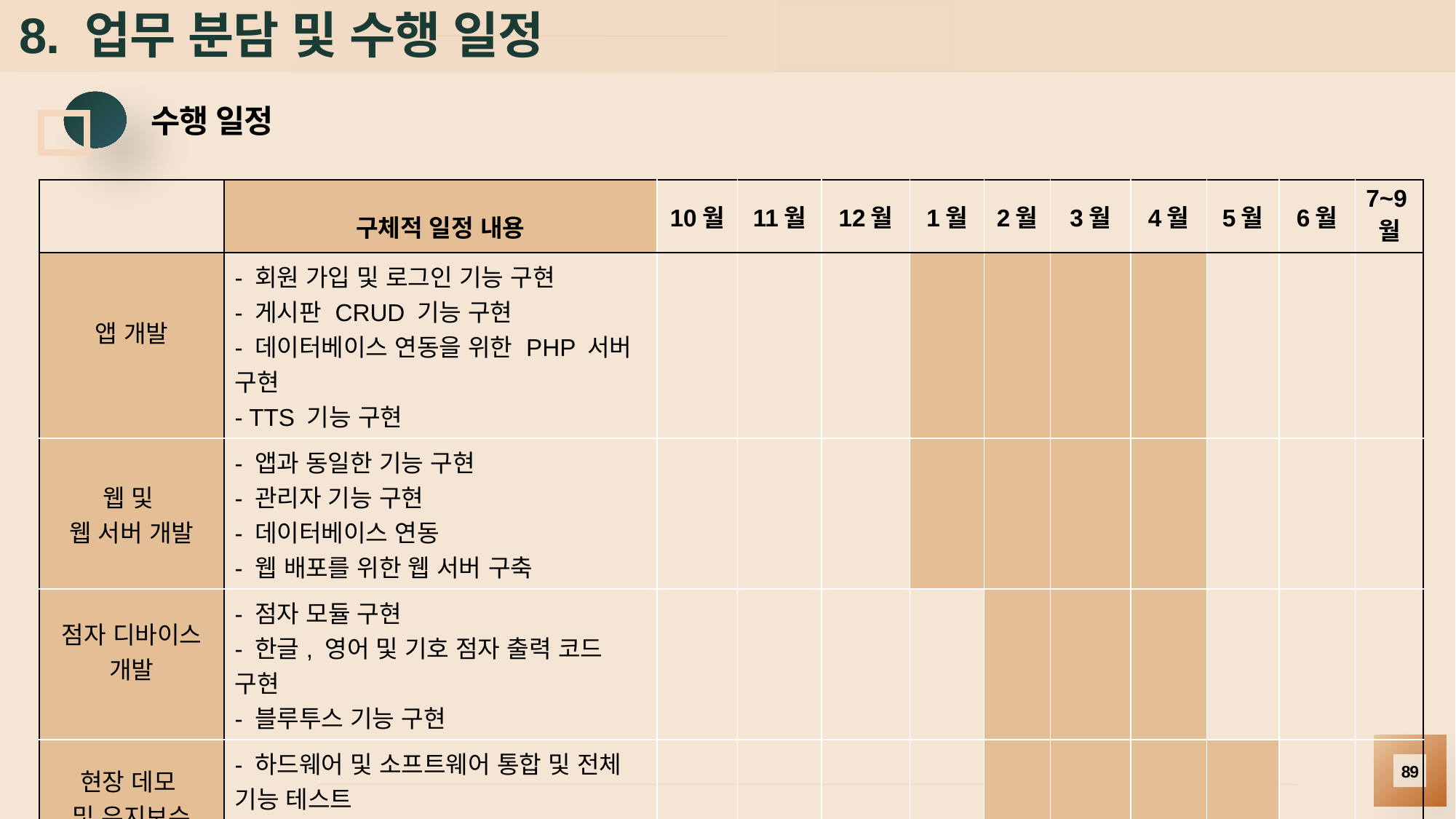

# 8. 업무 분담 및 수행 일정

수행 일정

|  | 구체적 일정 내용 | 10월 | 11월 | 12월 | 1월 | 2월 | 3월 | 4월 | 5월 | 6월 | 7~9월 |
| --- | --- | --- | --- | --- | --- | --- | --- | --- | --- | --- | --- |
| 앱 개발 | - 회원 가입 및 로그인 기능 구현 - 게시판 CRUD 기능 구현 - 데이터베이스 연동을 위한 PHP 서버 구현 - TTS 기능 구현 |  |  |  |  |  |  |  |  |  |  |
| 웹 및 웹 서버 개발 | - 앱과 동일한 기능 구현 - 관리자 기능 구현 - 데이터베이스 연동 - 웹 배포를 위한 웹 서버 구축 |  |  |  |  |  |  |  |  |  |  |
| 점자 디바이스 개발 | - 점자 모듈 구현 - 한글, 영어 및 기호 점자 출력 코드 구현 - 블루투스 기능 구현 |  |  |  |  |  |  |  |  |  |  |
| 현장 데모 및 유지보수 | - 하드웨어 및 소프트웨어 통합 및 전체 기능 테스트 - 프로토타입 개발 및 유지보수 |  |  |  |  |  |  |  |  |  |  |
89